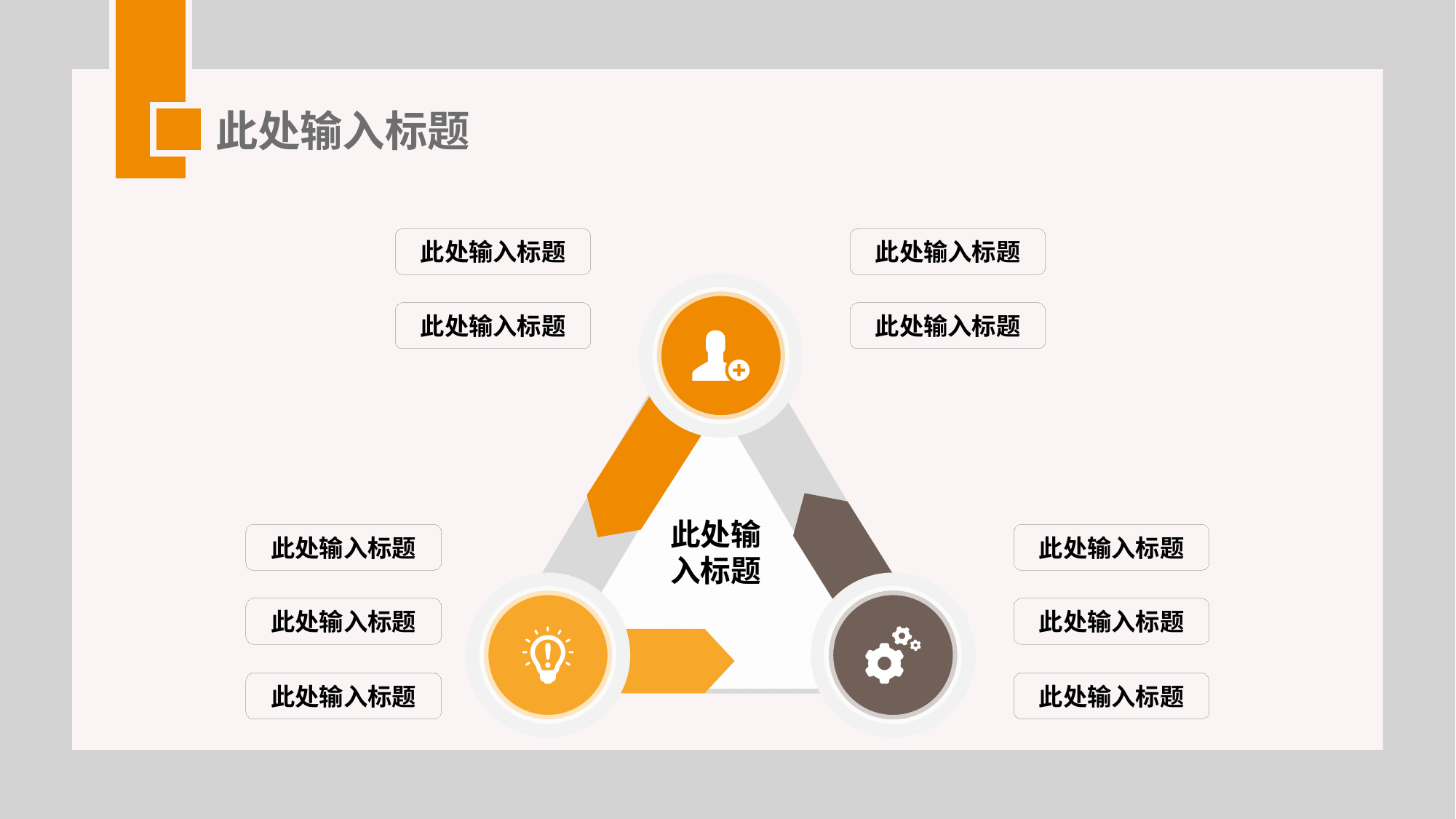

此处输入标题
此处输入标题
此处输入标题

此处输入标题
此处输入标题

此处输
入标题

此处输入标题
此处输入标题

此处输入标题
此处输入标题

此处输入标题
此处输入标题